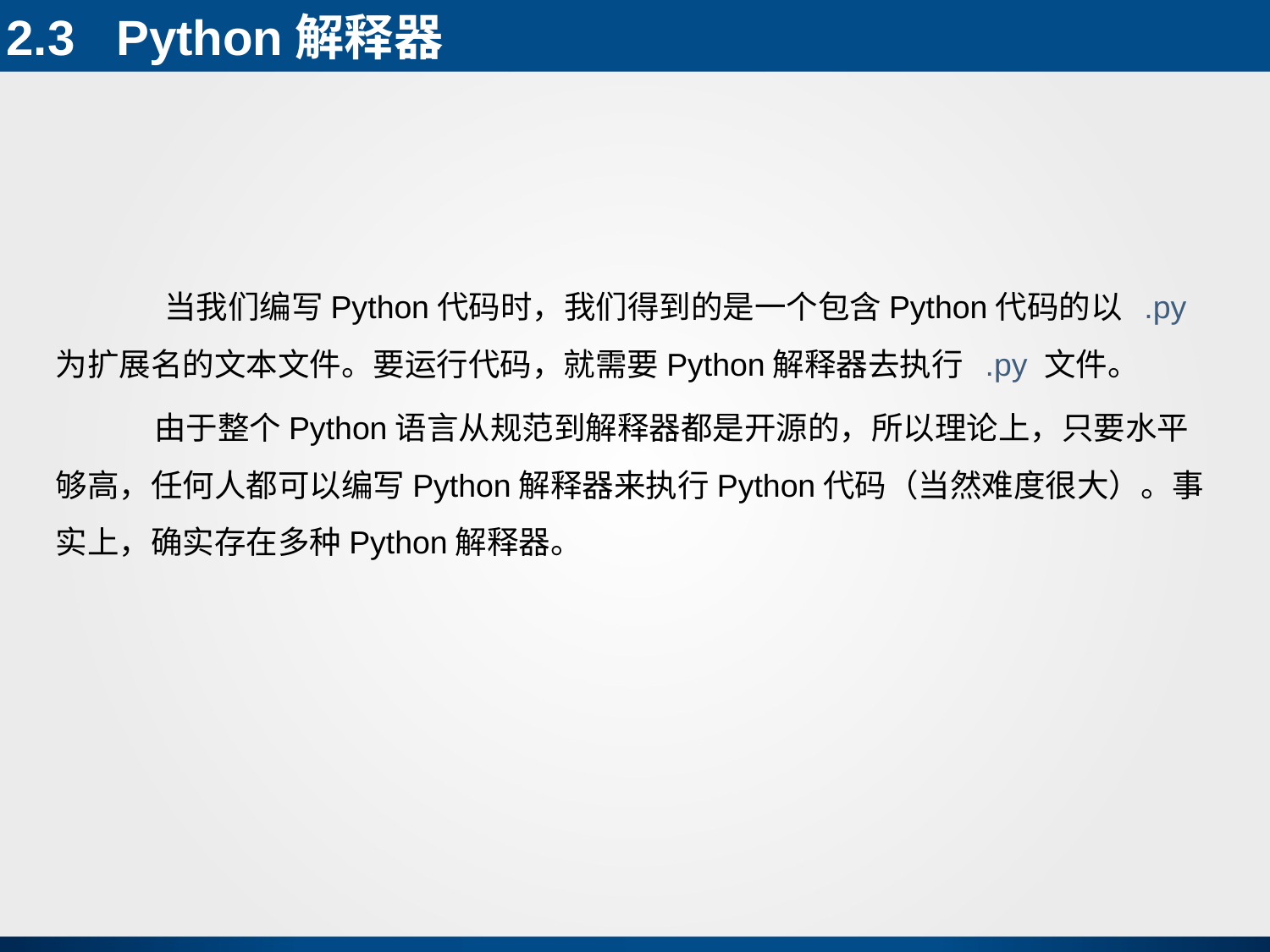

2.3   Python解释器
      当我们编写Python代码时，我们得到的是一个包含Python代码的以  .py 为扩展名的文本文件。要运行代码，就需要Python解释器去执行  .py 文件。
      由于整个Python语言从规范到解释器都是开源的，所以理论上，只要水平够高，任何人都可以编写Python解释器来执行Python代码（当然难度很大）。事实上，确实存在多种Python解释器。